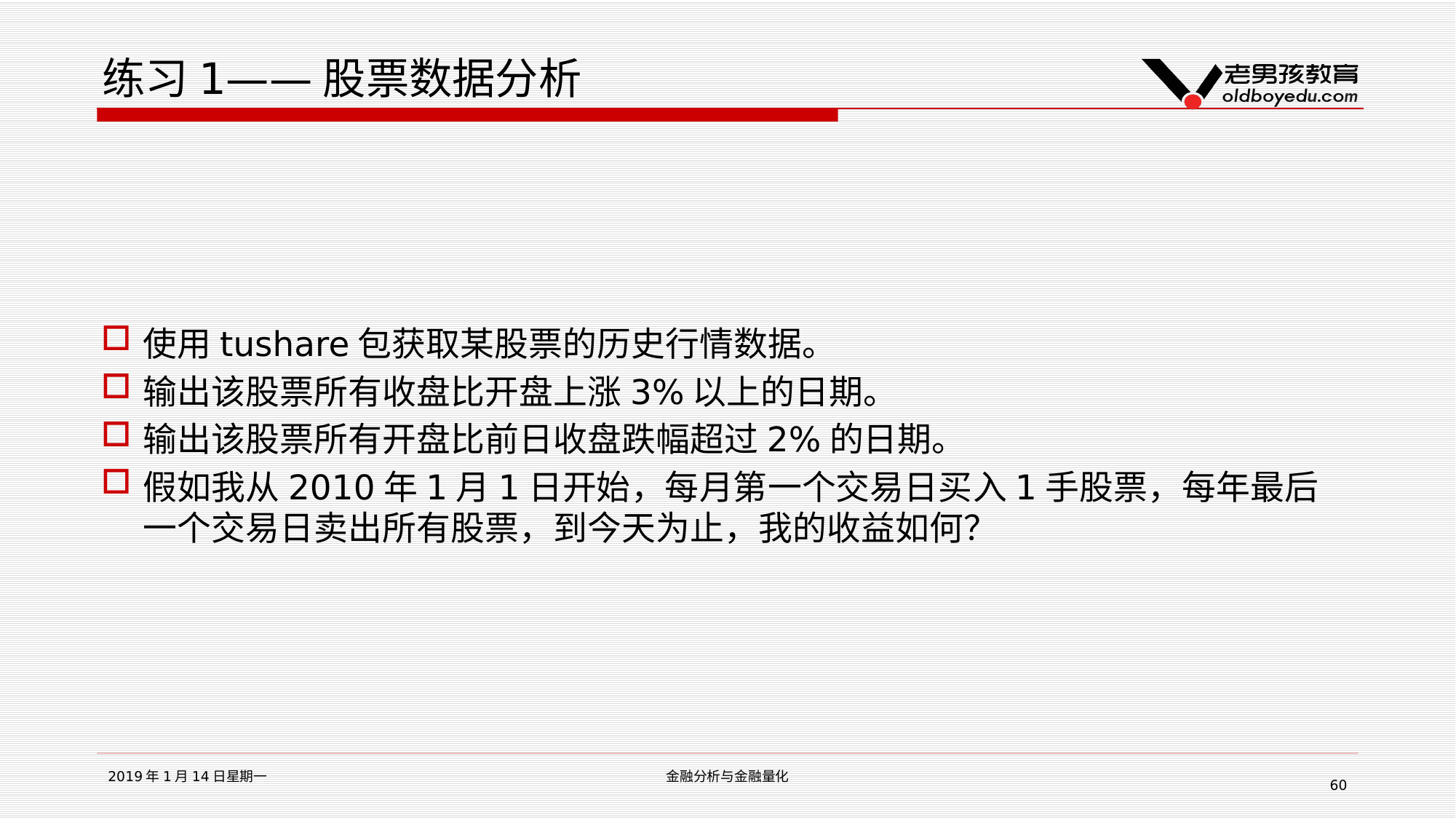

# 练习1——股票数据分析

使用tushare包获取某股票的历史行情数据。
输出该股票所有收盘比开盘上涨3%以上的日期。
输出该股票所有开盘比前日收盘跌幅超过2%的日期。
假如我从2010年1月1日开始，每月第一个交易日买入1手股票，每年最后一个交易日卖出所有股票，到今天为止，我的收益如何？
2019年1月14日星期一
金融分析与金融量化
60